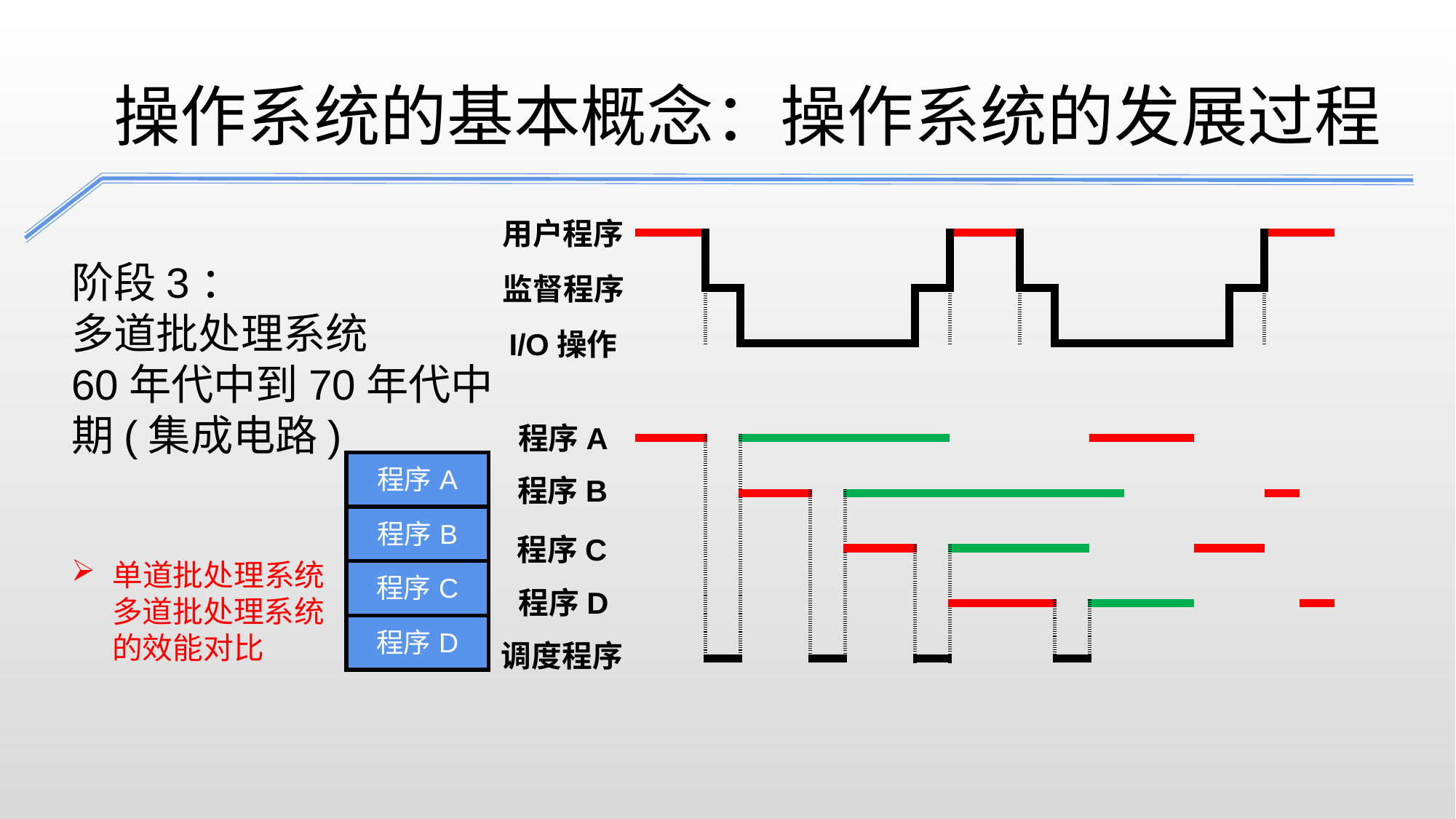

操作系统的基本概念：操作系统的发展过程
用户程序
|  |  |  |  |  |  |  |  |  |  |  |  |  |  |  |  |  |  |  |  |
| --- | --- | --- | --- | --- | --- | --- | --- | --- | --- | --- | --- | --- | --- | --- | --- | --- | --- | --- | --- |
|  |  |  |  |  |  |  |  |  |  |  |  |  |  |  |  |  |  |  |  |
阶段3：
多道批处理系统
60年代中到70年代中期(集成电路)
监督程序
I/O操作
程序A
|  |  |  |  |  |  |  |  |  |  |  |  |  |  |  |  |  |  |  |  |
| --- | --- | --- | --- | --- | --- | --- | --- | --- | --- | --- | --- | --- | --- | --- | --- | --- | --- | --- | --- |
|  |  |  |  |  |  |  |  |  |  |  |  |  |  |  |  |  |  |  |  |
|  |  |  |  |  |  |  |  |  |  |  |  |  |  |  |  |  |  |  |  |
|  |  |  |  |  |  |  |  |  |  |  |  |  |  |  |  |  |  |  |  |
| 程序A |
| --- |
| 程序B |
| 程序C |
| 程序D |
程序B
程序C
单道批处理系统
     多道批处理系统
     的效能对比
程序D
调度程序